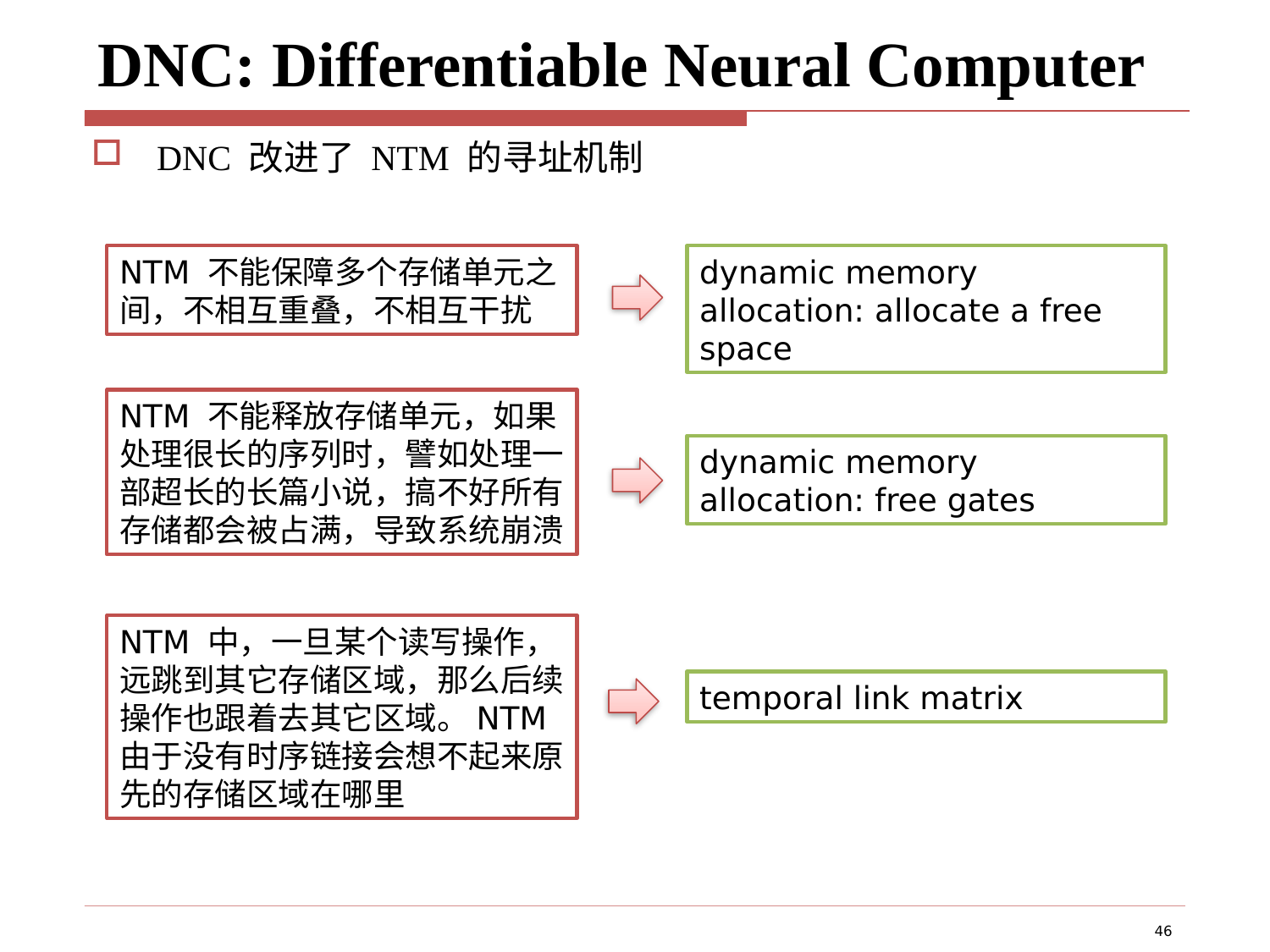

# DNC: Differentiable Neural Computer
DNC 改进了 NTM 的寻址机制
NTM 不能保障多个存储单元之间，不相互重叠，不相互干扰
dynamic memory allocation: allocate a free space

NTM 不能释放存储单元，如果处理很长的序列时，譬如处理一部超长的长篇小说，搞不好所有存储都会被占满，导致系统崩溃
dynamic memory allocation: free gates

NTM 中，一旦某个读写操作，远跳到其它存储区域，那么后续操作也跟着去其它区域。NTM由于没有时序链接会想不起来原先的存储区域在哪里
temporal link matrix

46